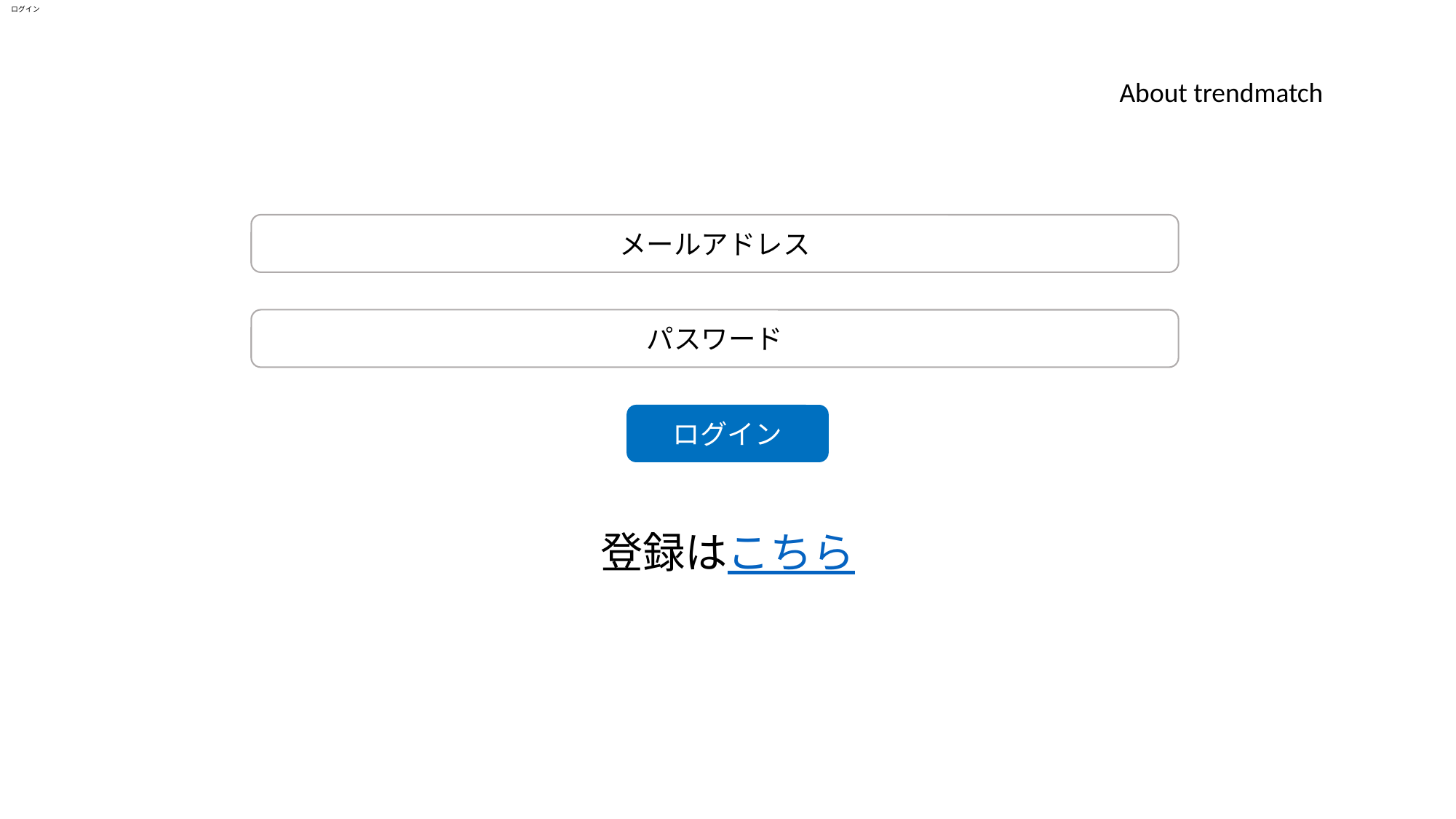

# ログイン
About trendmatch
メールアドレス
パスワード
ログイン
登録はこちら